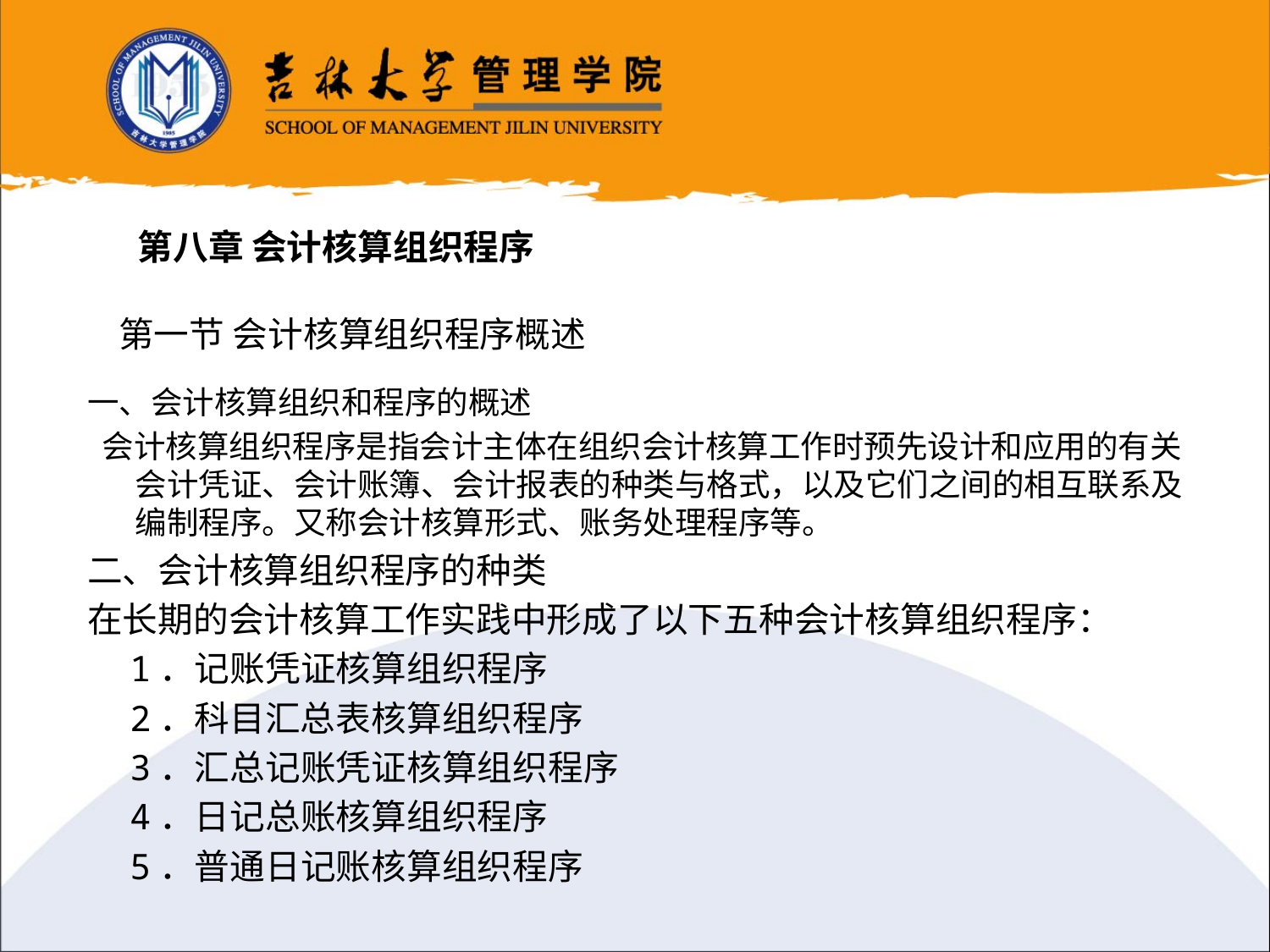

第八章 会计核算组织程序
第一节 会计核算组织程序概述
一、会计核算组织和程序的概述
 会计核算组织程序是指会计主体在组织会计核算工作时预先设计和应用的有关会计凭证、会计账簿、会计报表的种类与格式，以及它们之间的相互联系及编制程序。又称会计核算形式、账务处理程序等。
二、会计核算组织程序的种类
在长期的会计核算工作实践中形成了以下五种会计核算组织程序：
  1．记账凭证核算组织程序
  2．科目汇总表核算组织程序
  3．汇总记账凭证核算组织程序
  4．日记总账核算组织程序
  5．普通日记账核算组织程序

140